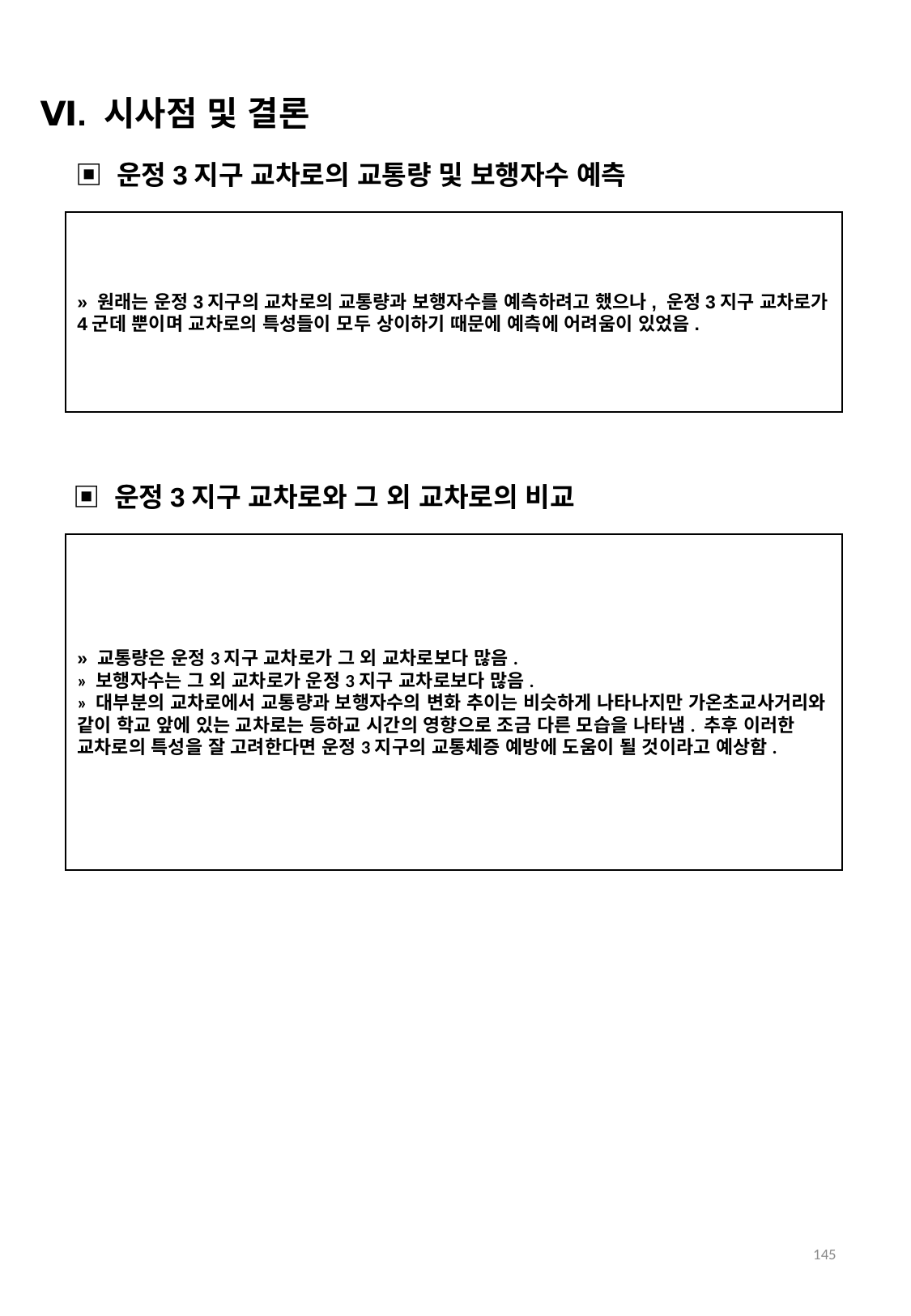

Ⅵ. 시사점 및 결론

▣ 운정3지구 교차로의 교통량 및 보행자수 예측
» 원래는 운정3지구의 교차로의 교통량과 보행자수를 예측하려고 했으나, 운정3지구 교차로가 4군데 뿐이며 교차로의 특성들이 모두 상이하기 때문에 예측에 어려움이 있었음.
▣ 운정3지구 교차로와 그 외 교차로의 비교

» 교통량은 운정3지구 교차로가 그 외 교차로보다 많음.
» 보행자수는 그 외 교차로가 운정3지구 교차로보다 많음.
» 대부분의 교차로에서 교통량과 보행자수의 변화 추이는 비슷하게 나타나지만 가온초교사거리와 같이 학교 앞에 있는 교차로는 등하교 시간의 영향으로 조금 다른 모습을 나타냄. 추후 이러한 교차로의 특성을 잘 고려한다면 운정3지구의 교통체증 예방에 도움이 될 것이라고 예상함.

145